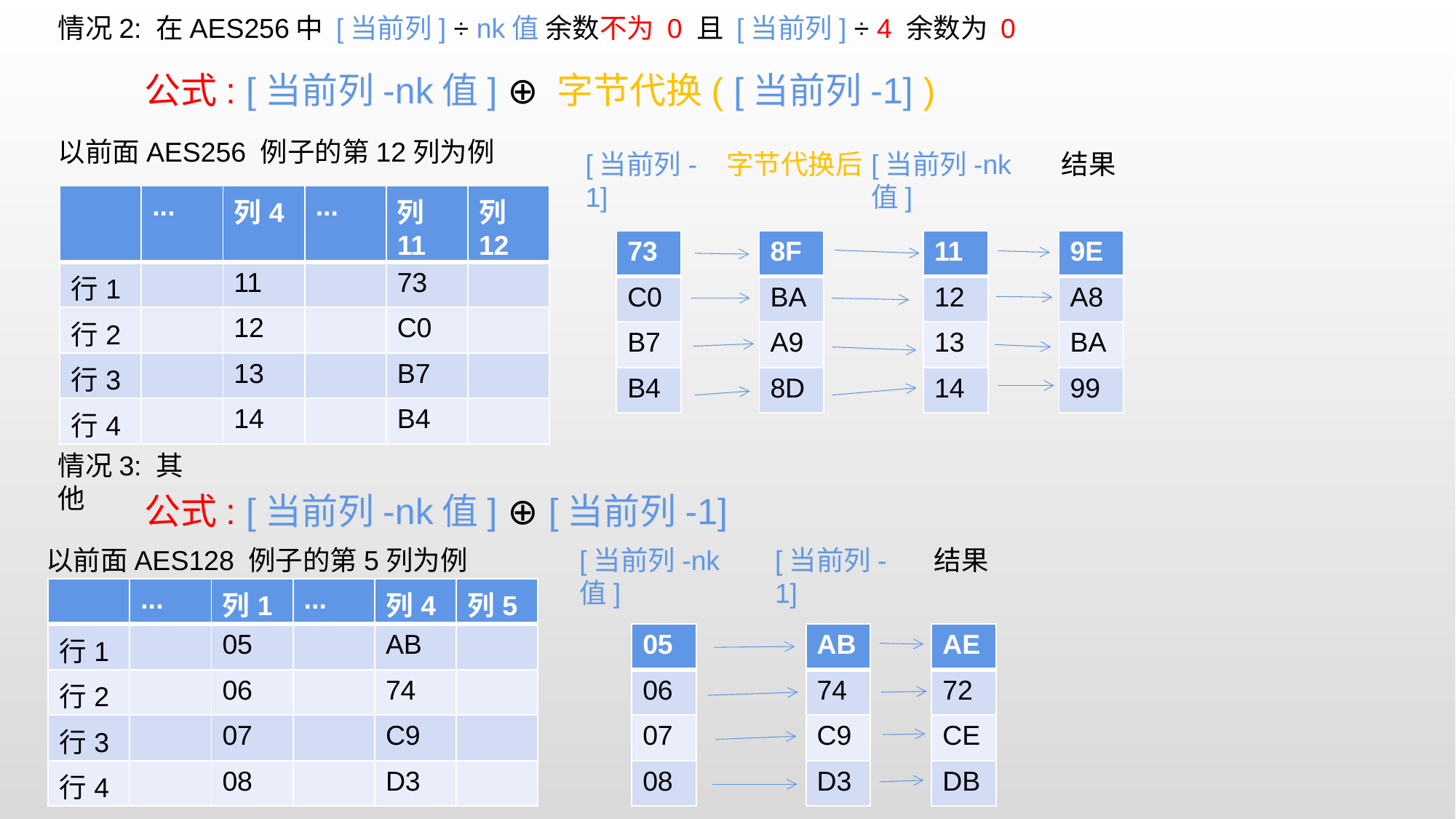

情况2: 在AES256中 [当前列] ÷ nk值 余数不为 0 且 [当前列] ÷ 4 余数为 0
公式: [当前列-nk值] ⊕ 字节代换( [当前列-1] )
以前面AES256 例子的第12列为例
[当前列-1]
字节代换后
[当前列-nk值]
结果
|  | ... | 列4 | ... | 列11 | 列12 |
| --- | --- | --- | --- | --- | --- |
| 行1 |  | 11 |  | 73 |  |
| 行2 |  | 12 |  | C0 |  |
| 行3 |  | 13 |  | B7 |  |
| 行4 |  | 14 |  | B4 |  |
| 73 |
| --- |
| C0 |
| B7 |
| B4 |
| 8F |
| --- |
| BA |
| A9 |
| 8D |
| 11 |
| --- |
| 12 |
| 13 |
| 14 |
| 9E |
| --- |
| A8 |
| BA |
| 99 |
情况3: 其他
公式: [当前列-nk值] ⊕ [当前列-1]
以前面AES128 例子的第5列为例
[当前列-nk值]
[当前列-1]
结果
|  | ... | 列1 | ... | 列4 | 列5 |
| --- | --- | --- | --- | --- | --- |
| 行1 |  | 05 |  | AB |  |
| 行2 |  | 06 |  | 74 |  |
| 行3 |  | 07 |  | C9 |  |
| 行4 |  | 08 |  | D3 |  |
| 05 |
| --- |
| 06 |
| 07 |
| 08 |
| AB |
| --- |
| 74 |
| C9 |
| D3 |
| AE |
| --- |
| 72 |
| CE |
| DB |